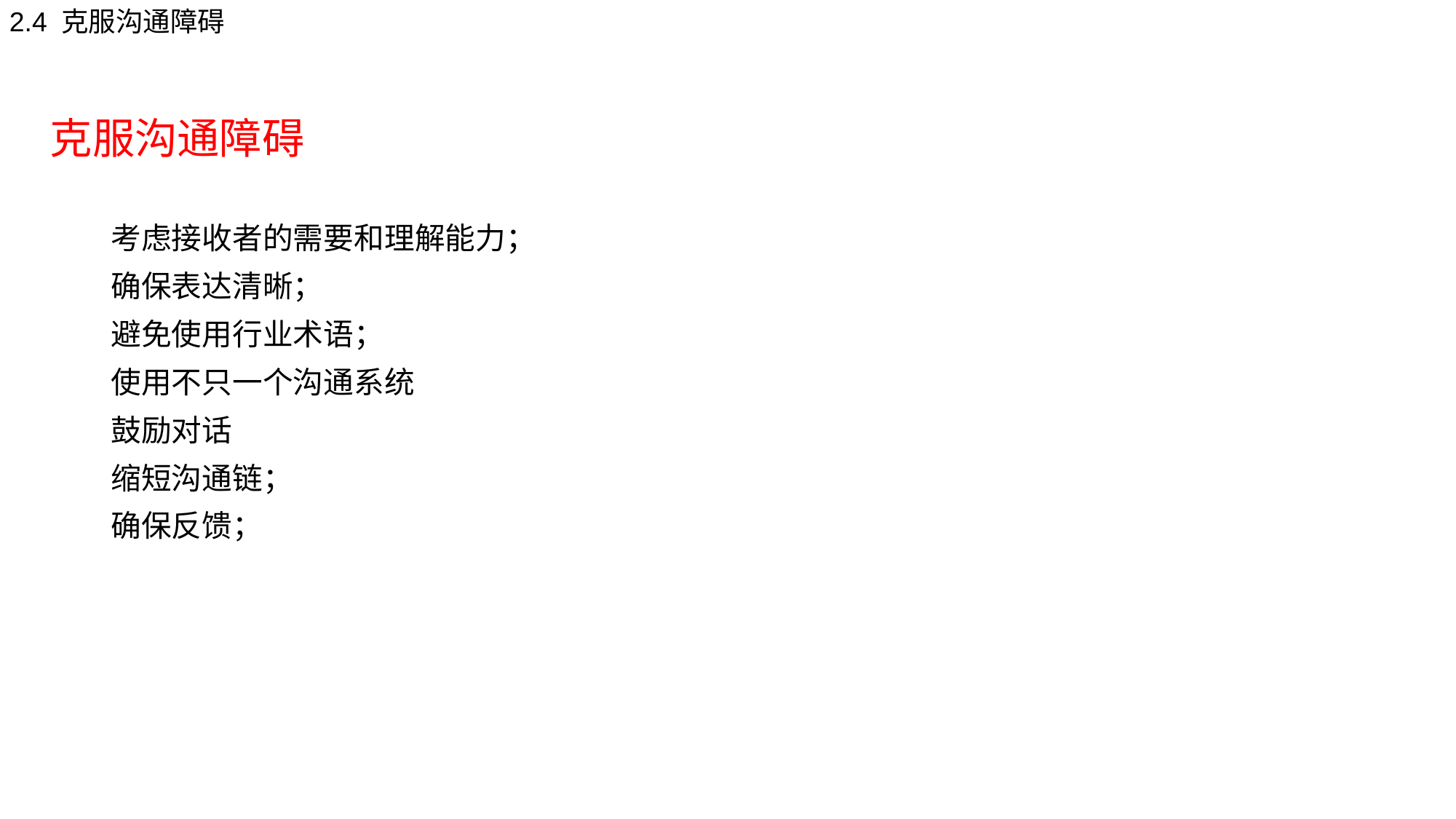

2.4 克服沟通障碍
克服沟通障碍
考虑接收者的需要和理解能力；
确保表达清晰；
避免使用行业术语；
使用不只一个沟通系统
鼓励对话
缩短沟通链；
确保反馈；